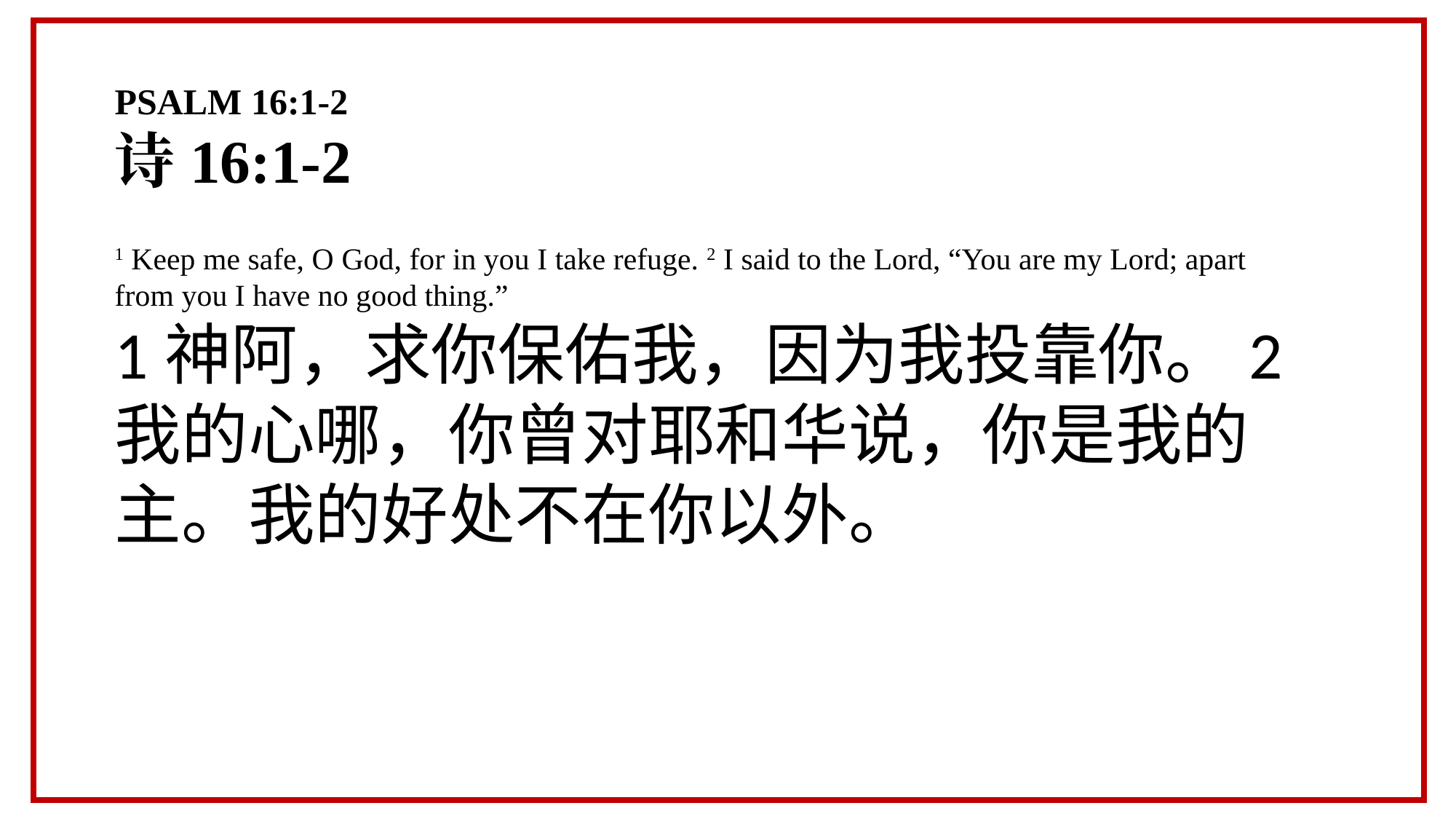

PSALM 16:1-2
诗16:1-2
1 Keep me safe, O God, for in you I take refuge. 2 I said to the Lord, “You are my Lord; apart from you I have no good thing.”
1神阿，求你保佑我，因为我投靠你。2我的心哪，你曾对耶和华说，你是我的主。我的好处不在你以外。